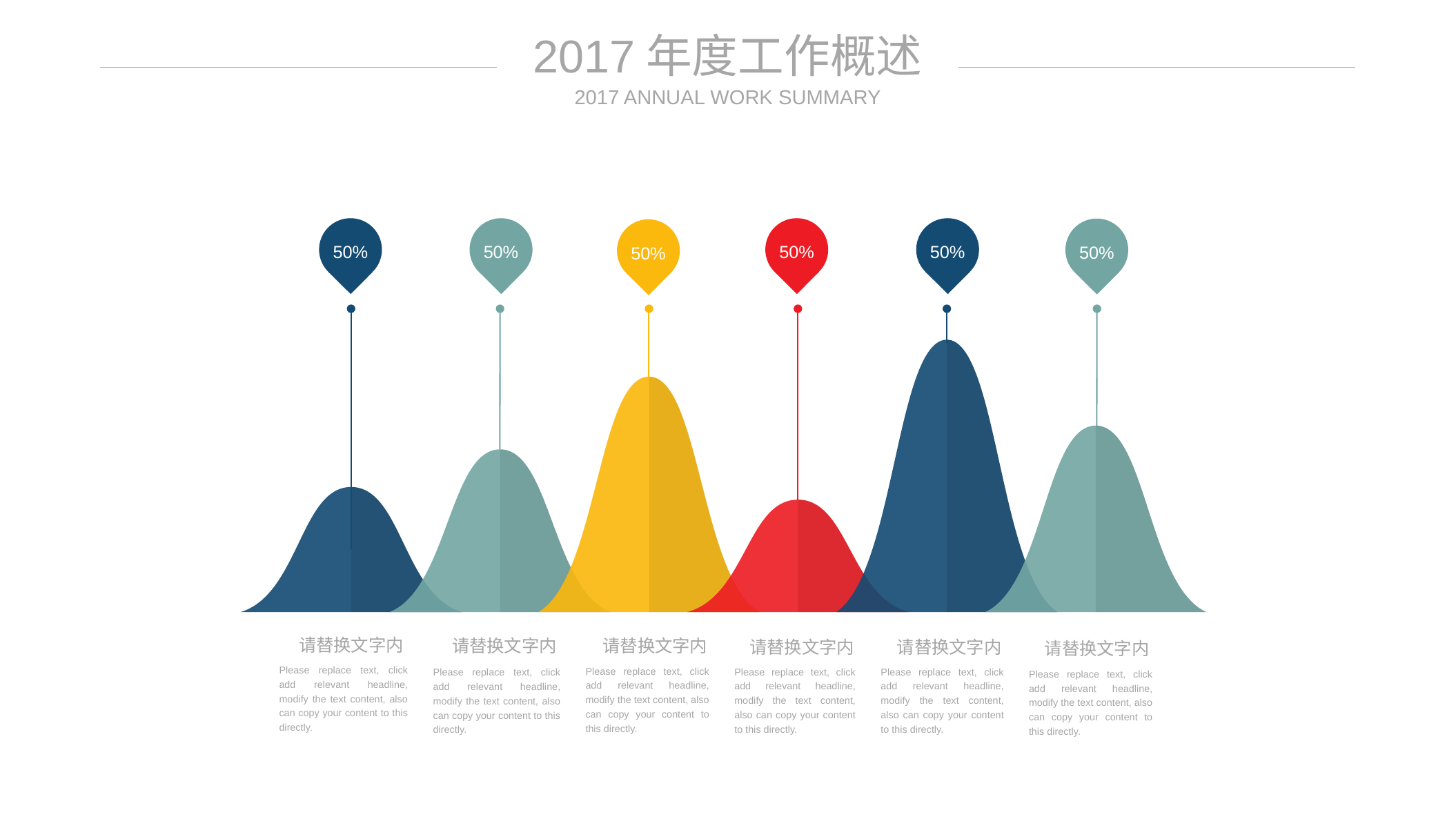

2017年度工作概述
2017 ANNUAL WORK SUMMARY

50%

50%

50%

50%

50%

50%

请替换文字内
Please replace text, click add relevant headline, modify the text content, also can copy your content to this directly.
请替换文字内
Please replace text, click add relevant headline, modify the text content, also can copy your content to this directly.
请替换文字内
Please replace text, click add relevant headline, modify the text content, also can copy your content to this directly.
请替换文字内
Please replace text, click add relevant headline, modify the text content, also can copy your content to this directly.
请替换文字内
Please replace text, click add relevant headline, modify the text content, also can copy your content to this directly.
请替换文字内
Please replace text, click add relevant headline, modify the text content, also can copy your content to this directly.